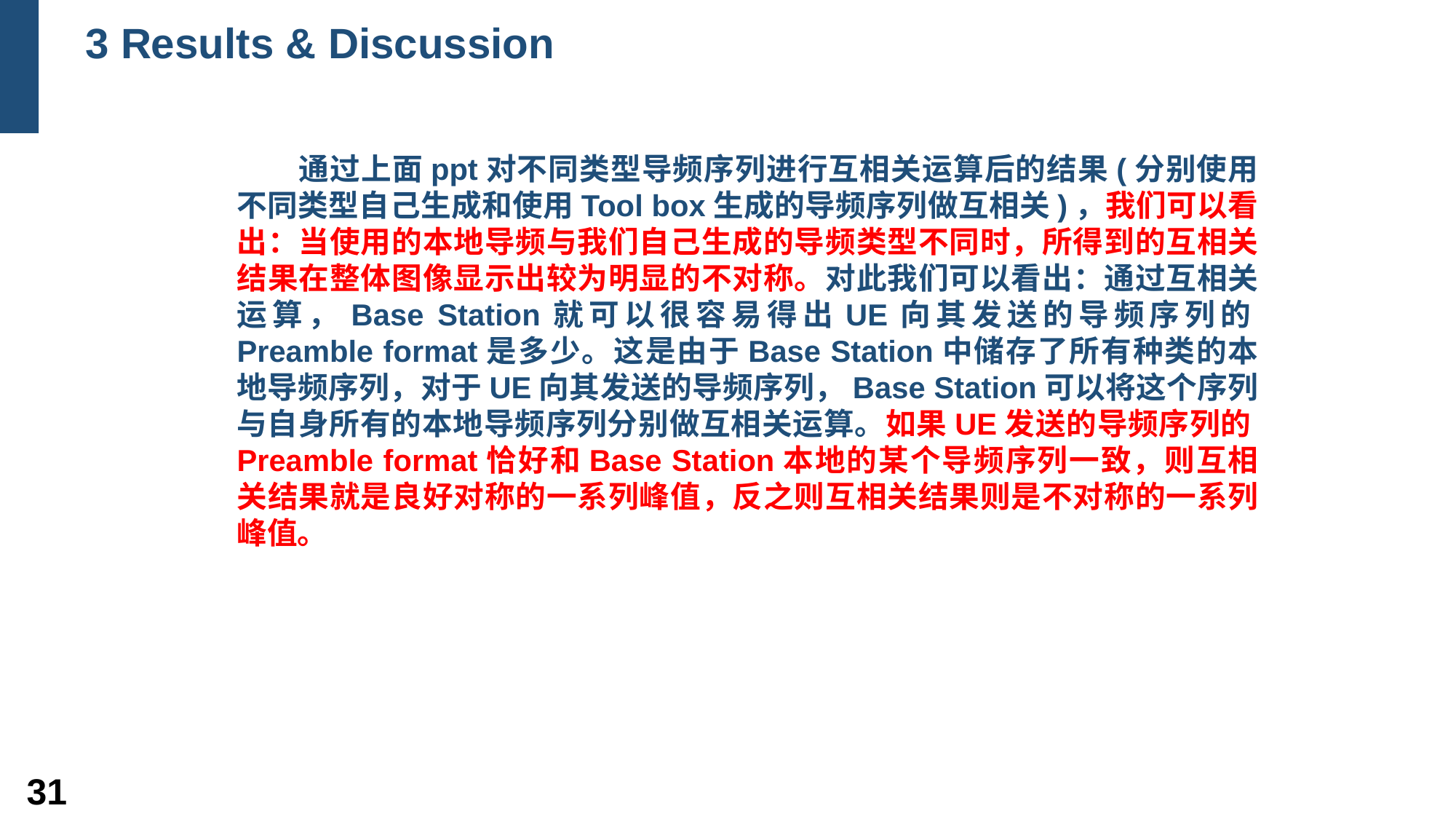

3 Results & Discussion
       通过上面ppt对不同类型导频序列进行互相关运算后的结果(分别使用不同类型自己生成和使用Tool box生成的导频序列做互相关)，我们可以看出：当使用的本地导频与我们自己生成的导频类型不同时，所得到的互相关结果在整体图像显示出较为明显的不对称。对此我们可以看出：通过互相关运算，Base Station就可以很容易得出UE向其发送的导频序列的Preamble format是多少。这是由于Base Station中储存了所有种类的本地导频序列，对于UE向其发送的导频序列，Base Station可以将这个序列与自身所有的本地导频序列分别做互相关运算。如果UE发送的导频序列的Preamble format恰好和Base Station本地的某个导频序列一致，则互相关结果就是良好对称的一系列峰值，反之则互相关结果则是不对称的一系列峰值。
31